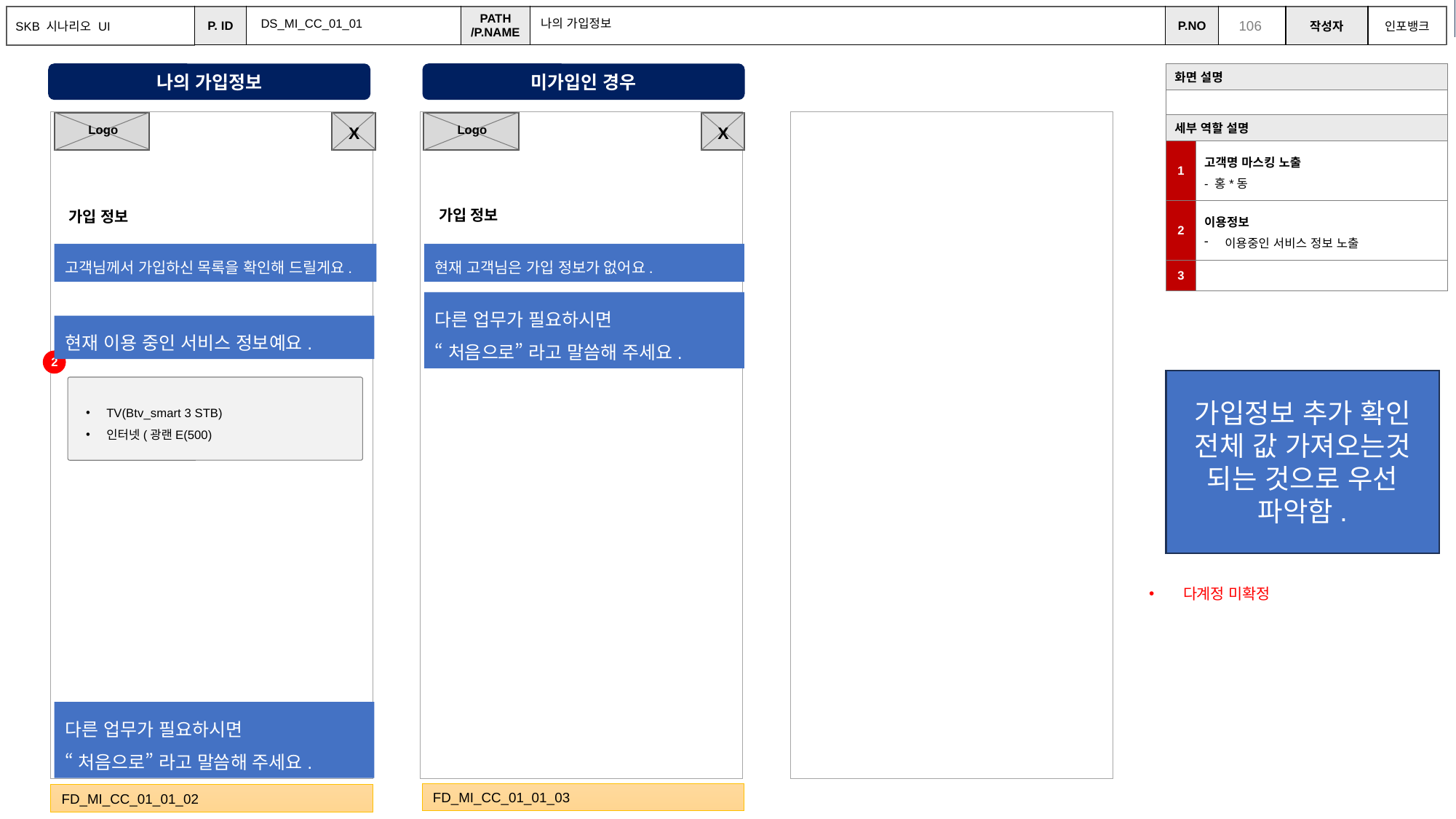

9/19 수정
DS_MI_CC_01_01
나의 가입정보
나의 가입정보
미가입인 경우
| 화면 설명 |  |
| --- | --- |
|  |  |
| 세부 역할 설명 |  |
| 1 | 고객명 마스킹 노출 - 홍\*동 |
| 2 | 이용정보 이용중인 서비스 정보 노출 |
| 3 |  |

X

X

Logo

Logo
가입 정보
가입 정보
고객님께서 가입하신 목록을 확인해 드릴게요.
현재 고객님은 가입 정보가 없어요.
다른 업무가 필요하시면
“처음으로” 라고 말씀해 주세요.
현재 이용 중인 서비스 정보예요.
2
가입정보 추가 확인
전체 값 가져오는것 되는 것으로 우선 파악함.

TV(Btv_smart 3 STB)
인터넷(광랜E(500)
다계정 미확정
다른 업무가 필요하시면
“처음으로” 라고 말씀해 주세요.
FD_MI_CC_01_01_03
FD_MI_CC_01_01_02